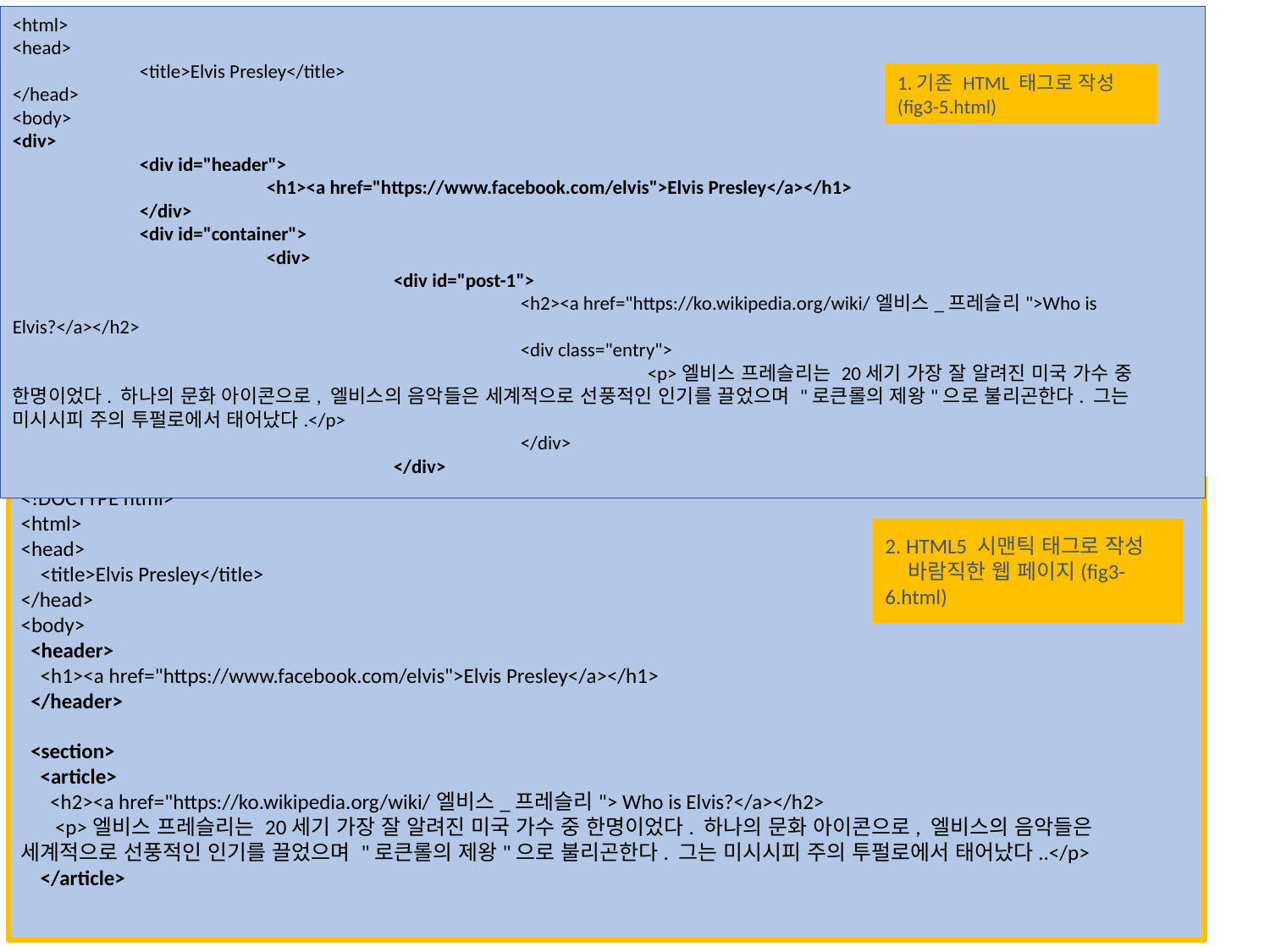

<html>
<head>
	<title>Elvis Presley</title>
</head>
<body>
<div>
	<div id="header">
		<h1><a href="https://www.facebook.com/elvis">Elvis Presley</a></h1>
	</div>
	<div id="container">
		<div>
			<div id="post-1">
				<h2><a href="https://ko.wikipedia.org/wiki/엘비스_프레슬리">Who is Elvis?</a></h2>
				<div class="entry">
					<p>엘비스 프레슬리는 20세기 가장 잘 알려진 미국 가수 중 한명이었다. 하나의 문화 아이콘으로, 엘비스의 음악들은 세계적으로 선풍적인 인기를 끌었으며 "로큰롤의 제왕"으로 불리곤한다. 그는 미시시피 주의 투펄로에서 태어났다.</p>
				</div>
			</div>

1.기존 HTML 태그로 작성(fig3-5.html)
<!DOCTYPE html>
<html>
<head>
    <title>Elvis Presley</title>
</head>
<body>
  <header>
    <h1><a href="https://www.facebook.com/elvis">Elvis Presley</a></h1>
  </header>

  <section>
    <article>
      <h2><a href="https://ko.wikipedia.org/wiki/엘비스_프레슬리"> Who is Elvis?</a></h2>
       <p>엘비스 프레슬리는 20세기 가장 잘 알려진 미국 가수 중 한명이었다. 하나의 문화 아이콘으로, 엘비스의 음악들은 세계적으로 선풍적인 인기를 끌었으며 "로큰롤의 제왕"으로 불리곤한다. 그는 미시시피 주의 투펄로에서 태어났다..</p>
    </article>

2. HTML5 시맨틱 태그로 작성
   바람직한 웹 페이지(fig3-6.html)
23